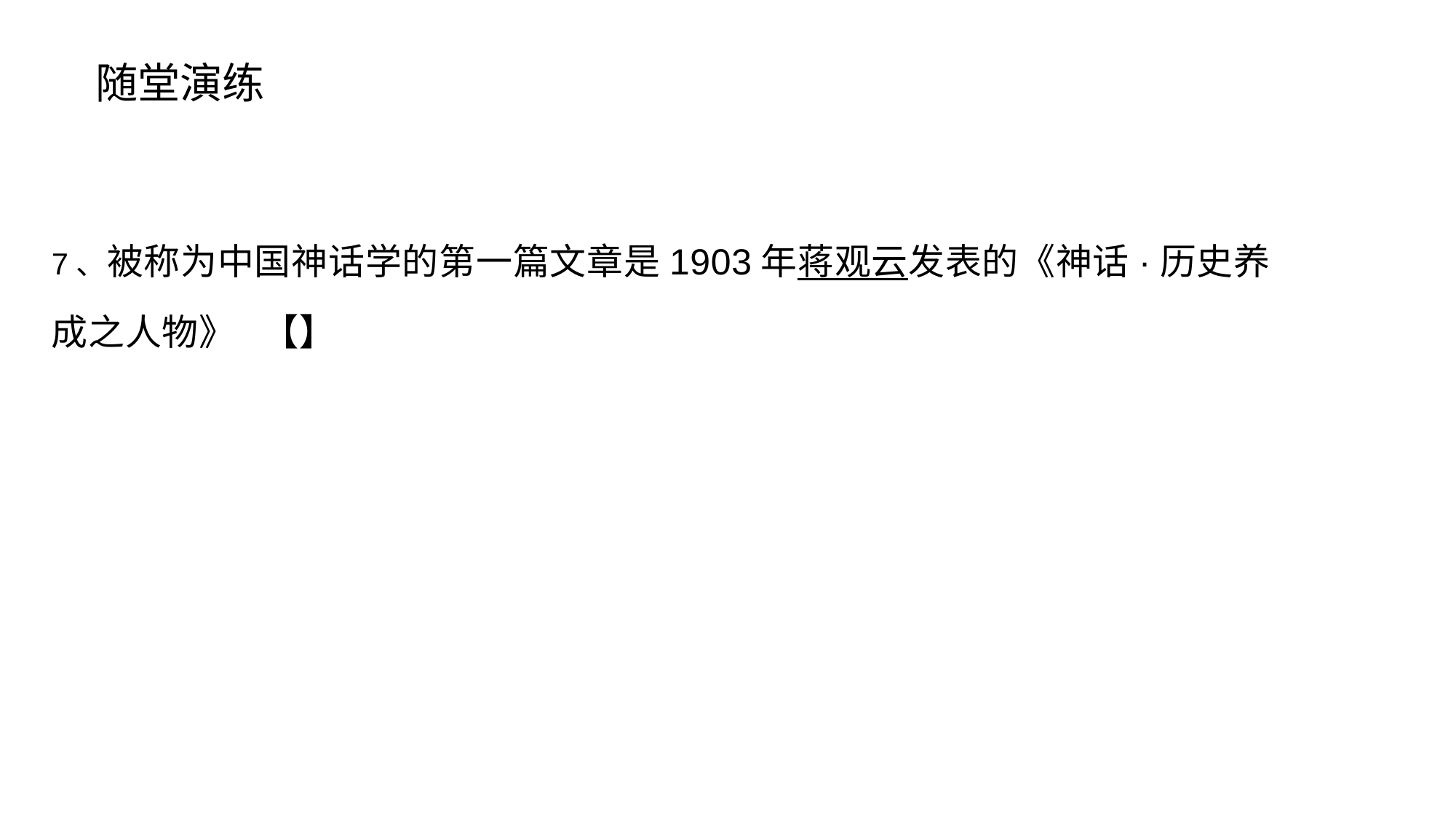

随堂演练
7、被称为中国神话学的第一篇文章是1903年蒋观云发表的《神话·历史养成之人物》   【】